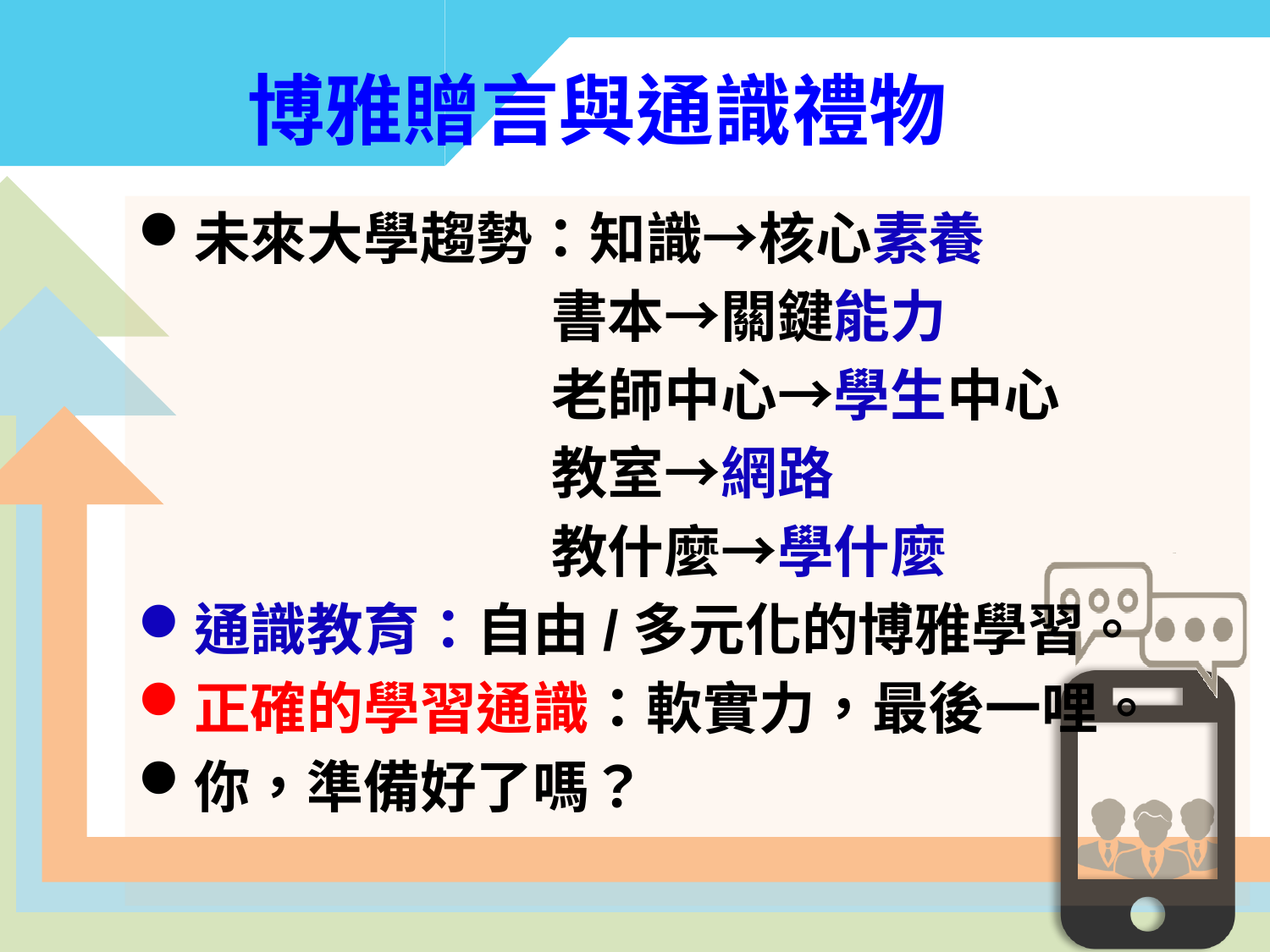

# 博雅贈言與通識禮物
未來大學趨勢：知識→核心素養
                               書本→關鍵能力
                               老師中心→學生中心
                               教室→網路
                               教什麼→學什麼
通識教育：自由/多元化的博雅學習。
正確的學習通識：軟實力，最後一哩。
你，準備好了嗎？